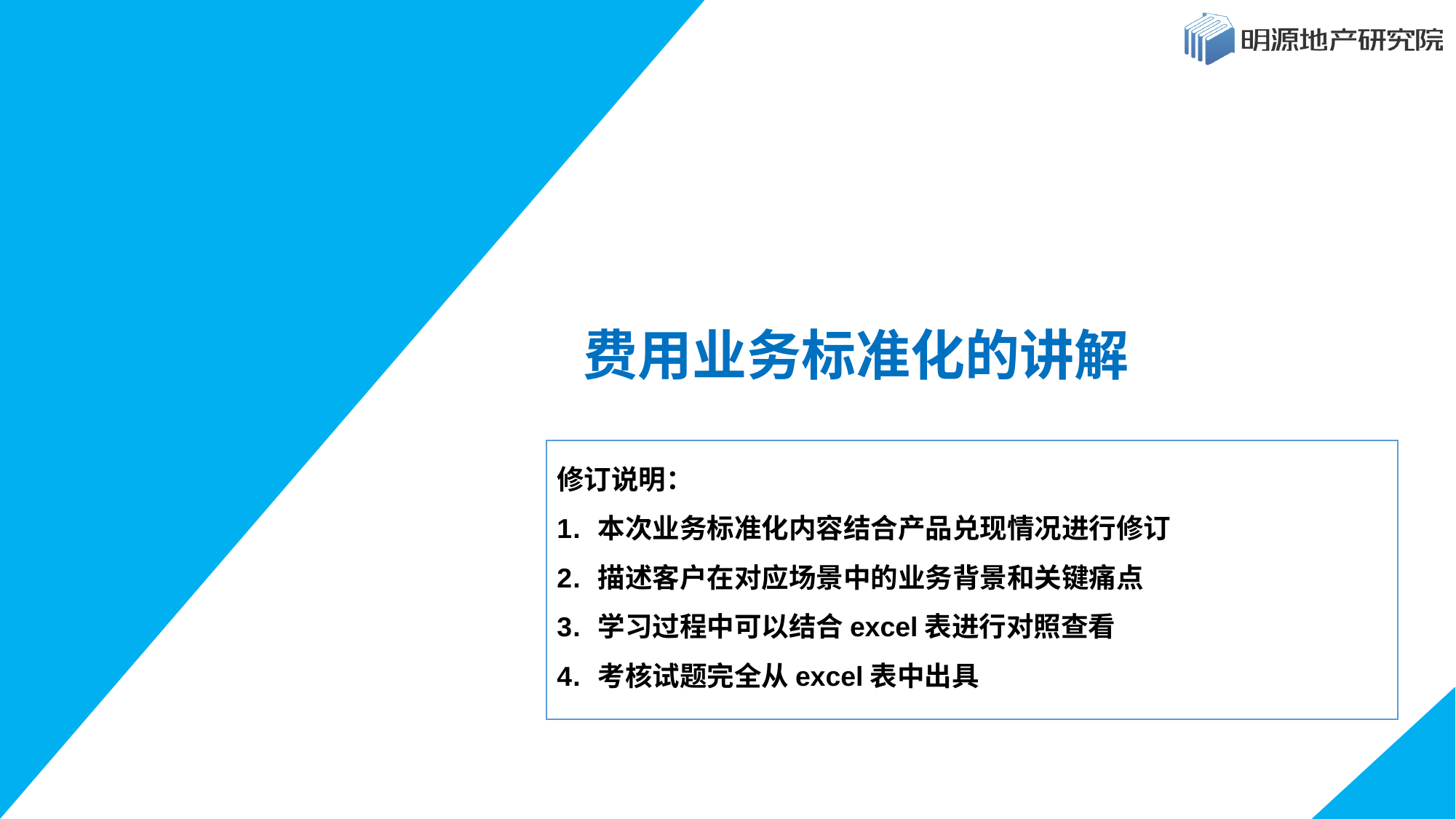

费用业务标准化的讲解
修订说明：
本次业务标准化内容结合产品兑现情况进行修订
描述客户在对应场景中的业务背景和关键痛点
学习过程中可以结合excel表进行对照查看
考核试题完全从excel表中出具